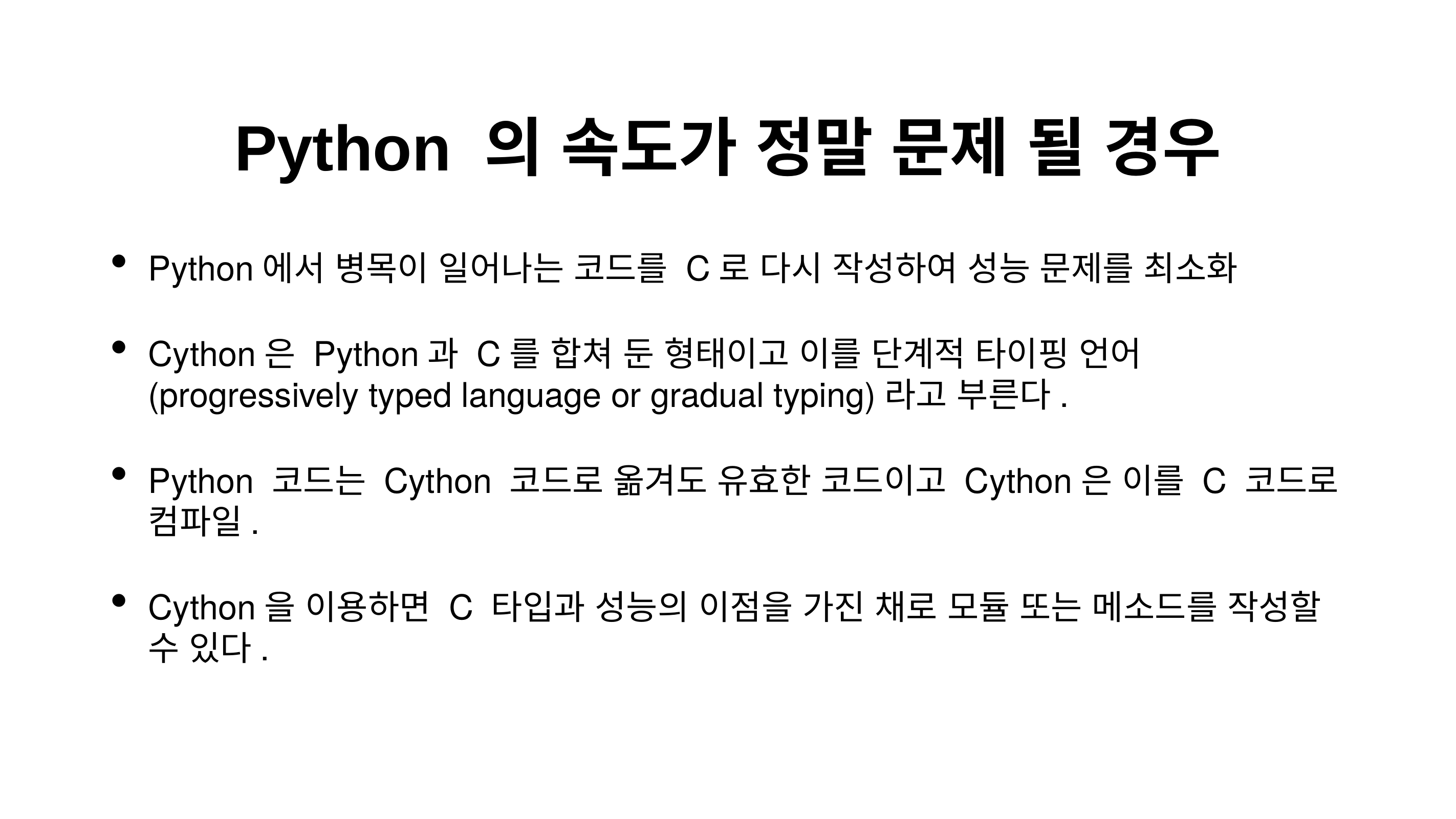

# Python 의 속도가 정말 문제 될 경우
Python에서 병목이 일어나는 코드를 C로 다시 작성하여 성능 문제를 최소화
Cython은 Python과 C를 합쳐 둔 형태이고 이를 단계적 타이핑 언어(progressively typed language or gradual typing)라고 부른다.
Python 코드는 Cython 코드로 옮겨도 유효한 코드이고 Cython은 이를 C 코드로 컴파일.
Cython을 이용하면 C 타입과 성능의 이점을 가진 채로 모듈 또는 메소드를 작성할 수 있다.